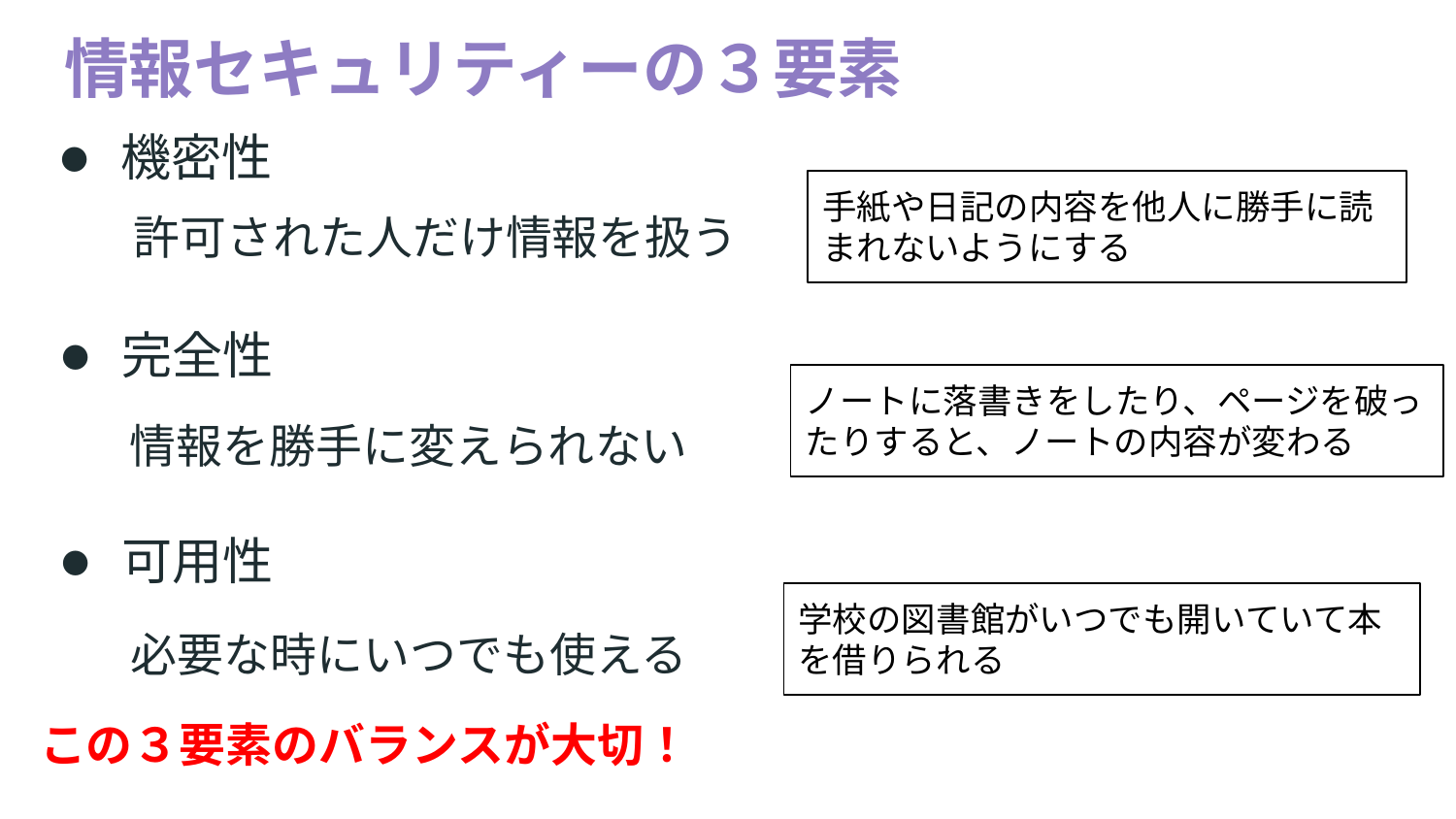

情報セキュリティーの３要素
機密性
手紙や日記の内容を他人に勝手に読まれないようにする
許可された人だけ情報を扱う
完全性
ノートに落書きをしたり、ページを破ったりすると、ノートの内容が変わる
情報を勝手に変えられない
可用性
学校の図書館がいつでも開いていて本を借りられる
必要な時にいつでも使える
この３要素のバランスが大切！